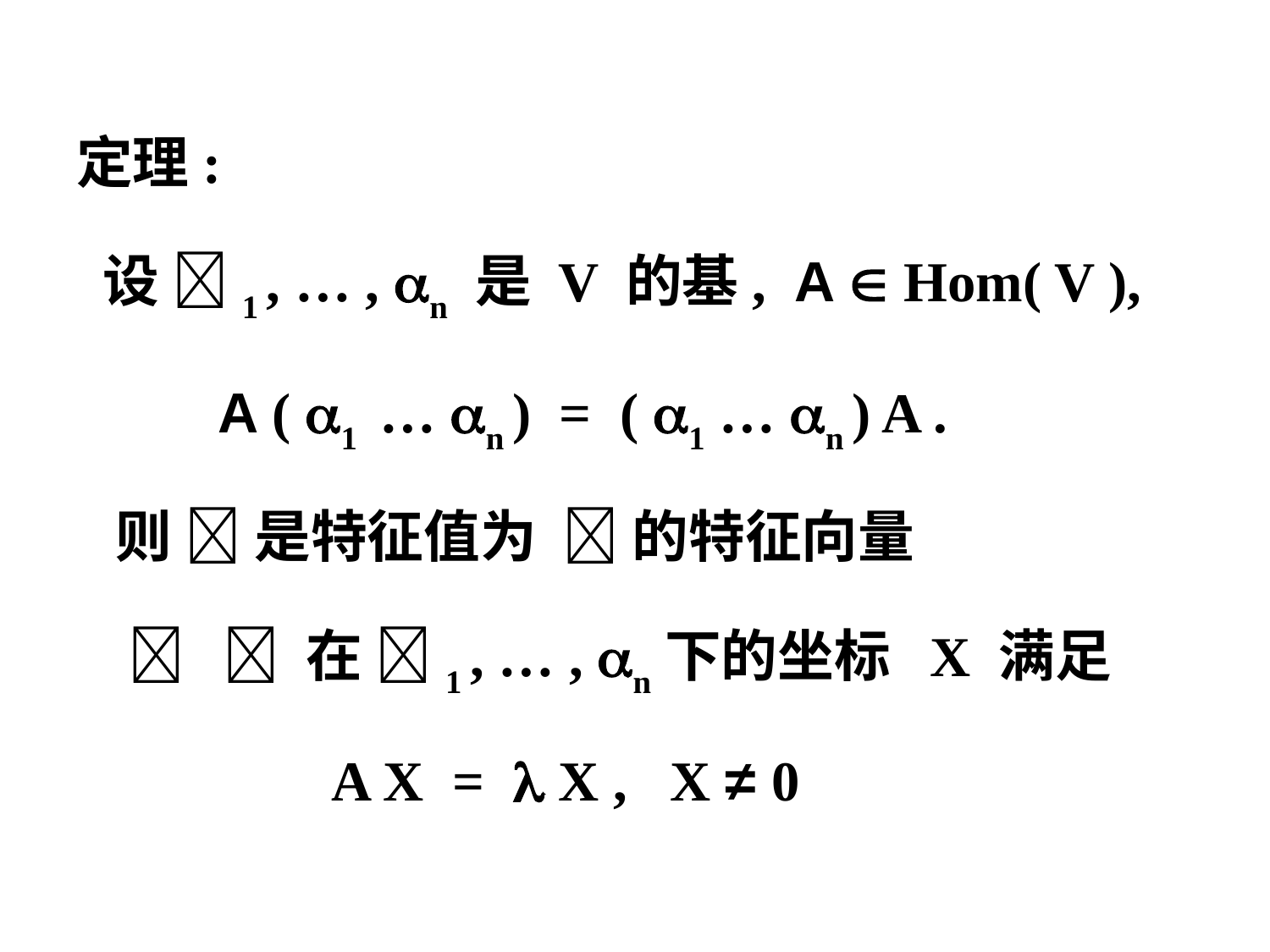

定理:
 设 α1 , … , αn 是 V 的基,  A ∈ Hom( V ),
          A ( α1  … αn )  =  ( α1 … αn ) A .
  则 ξ 是特征值为  λ 的特征向量
    ⇔   ξ 在 α1 , … , αn下的坐标  X 满足
                  A X  =  λ X ,   X ≠ 0